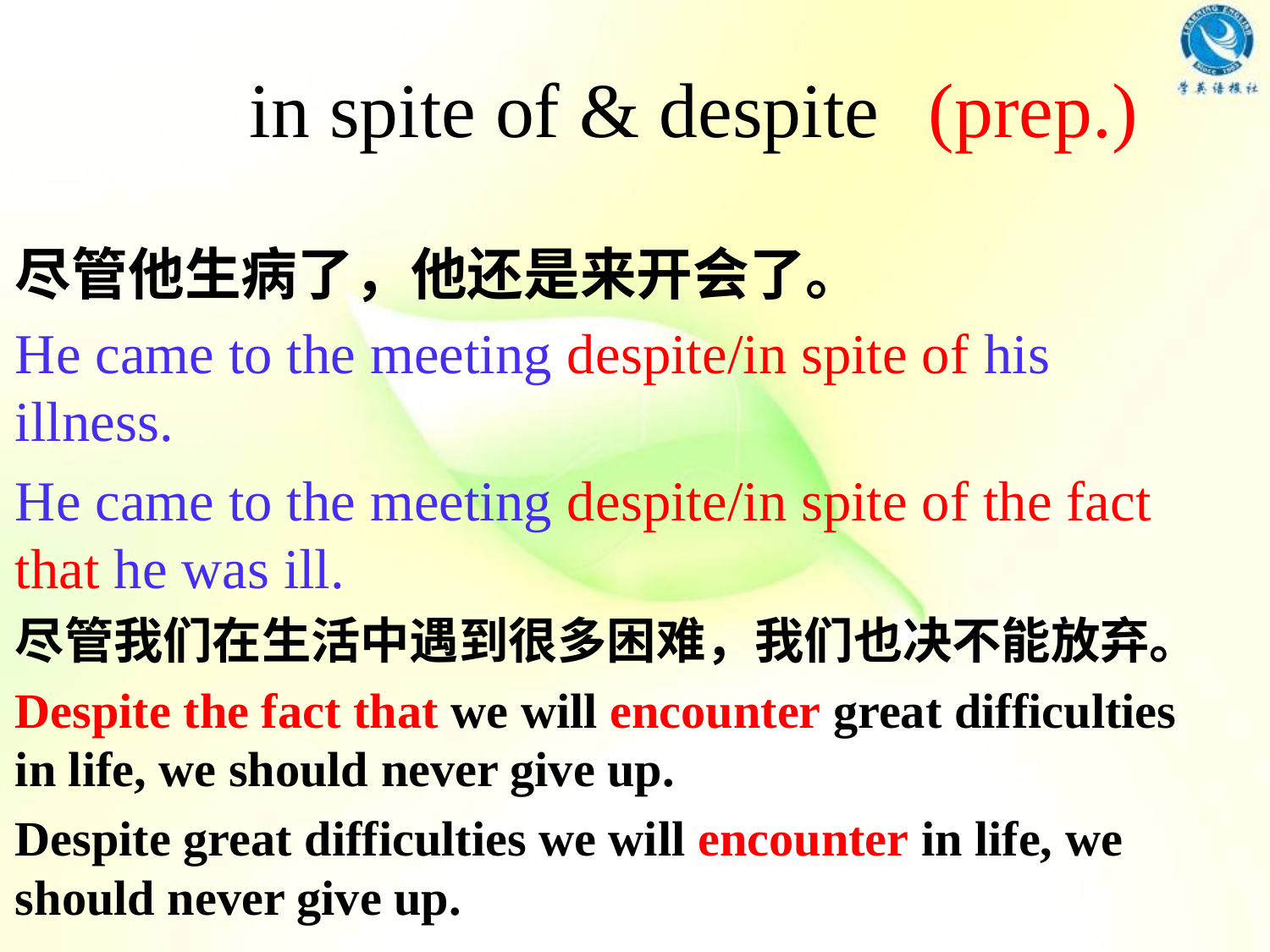

# in spite of & despite
(prep.)

尽管他生病了，他还是来开会了。
He came to the meeting despite/in spite of his illness.
He came to the meeting despite/in spite of the fact that he was ill.
尽管我们在生活中遇到很多困难，我们也决不能放弃。
Despite the fact that we will encounter great difficulties in life, we should never give up.
Despite great difficulties we will encounter in life, we should never give up.